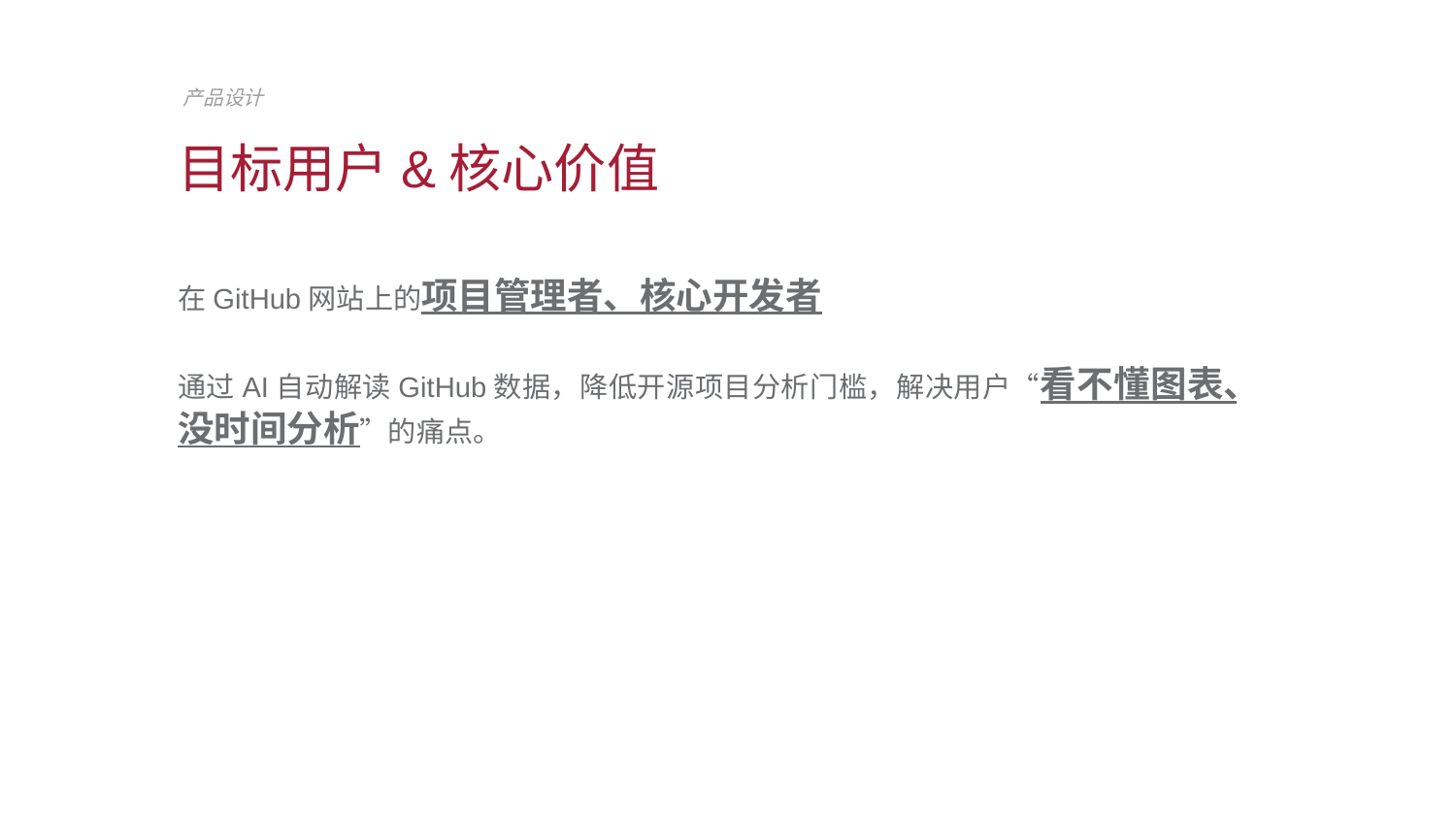

产品设计
目标用户&核心价值
在GitHub网站上的项目管理者、核心开发者

通过AI自动解读GitHub数据，降低开源项目分析门槛，解决用户“看不懂图表、没时间分析”的痛点。